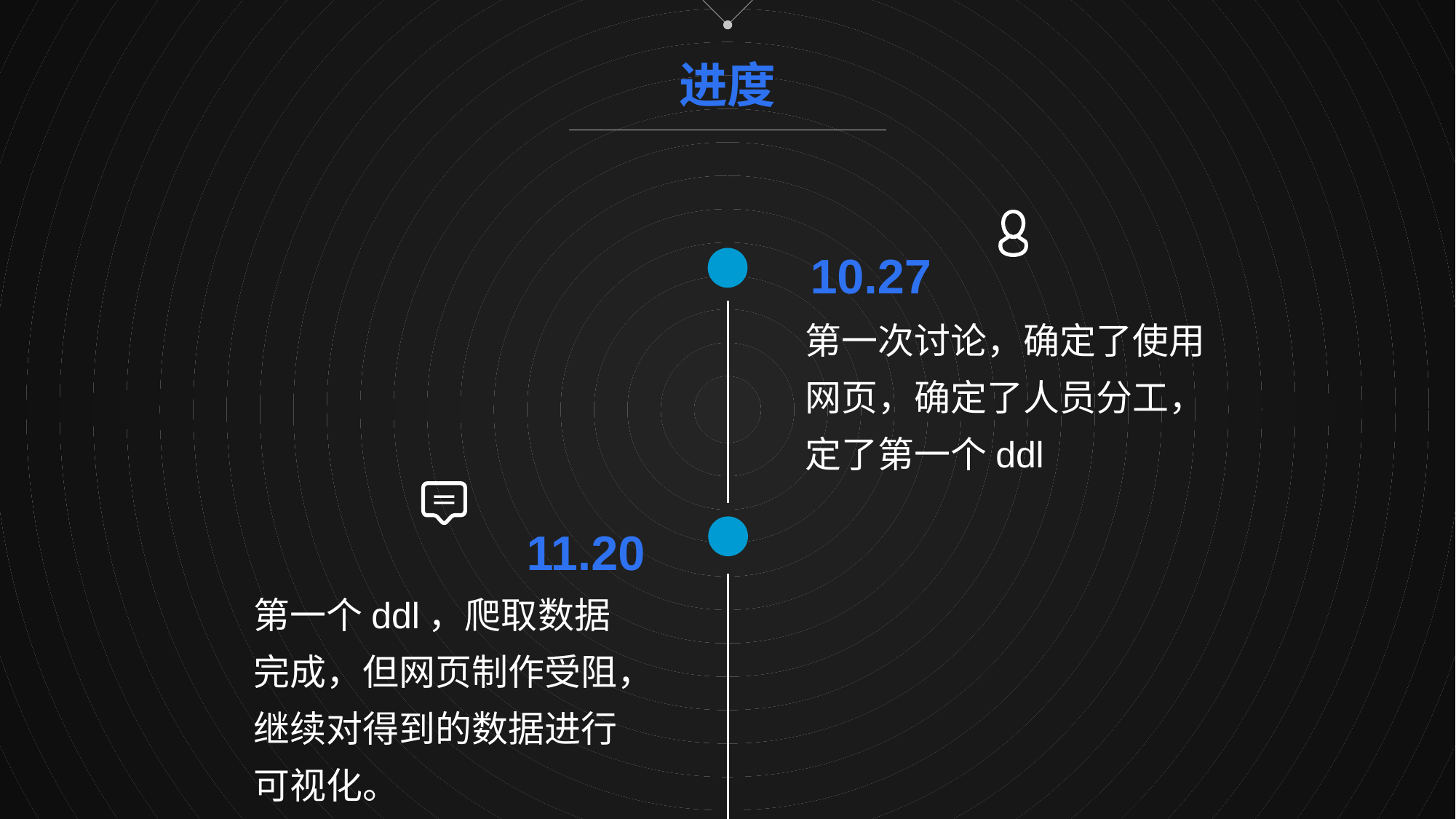

进度

10.27

第一次讨论，确定了使用网页，确定了人员分工，定了第一个ddl

11.20

第一个ddl，爬取数据完成，但网页制作受阻，继续对得到的数据进行可视化。